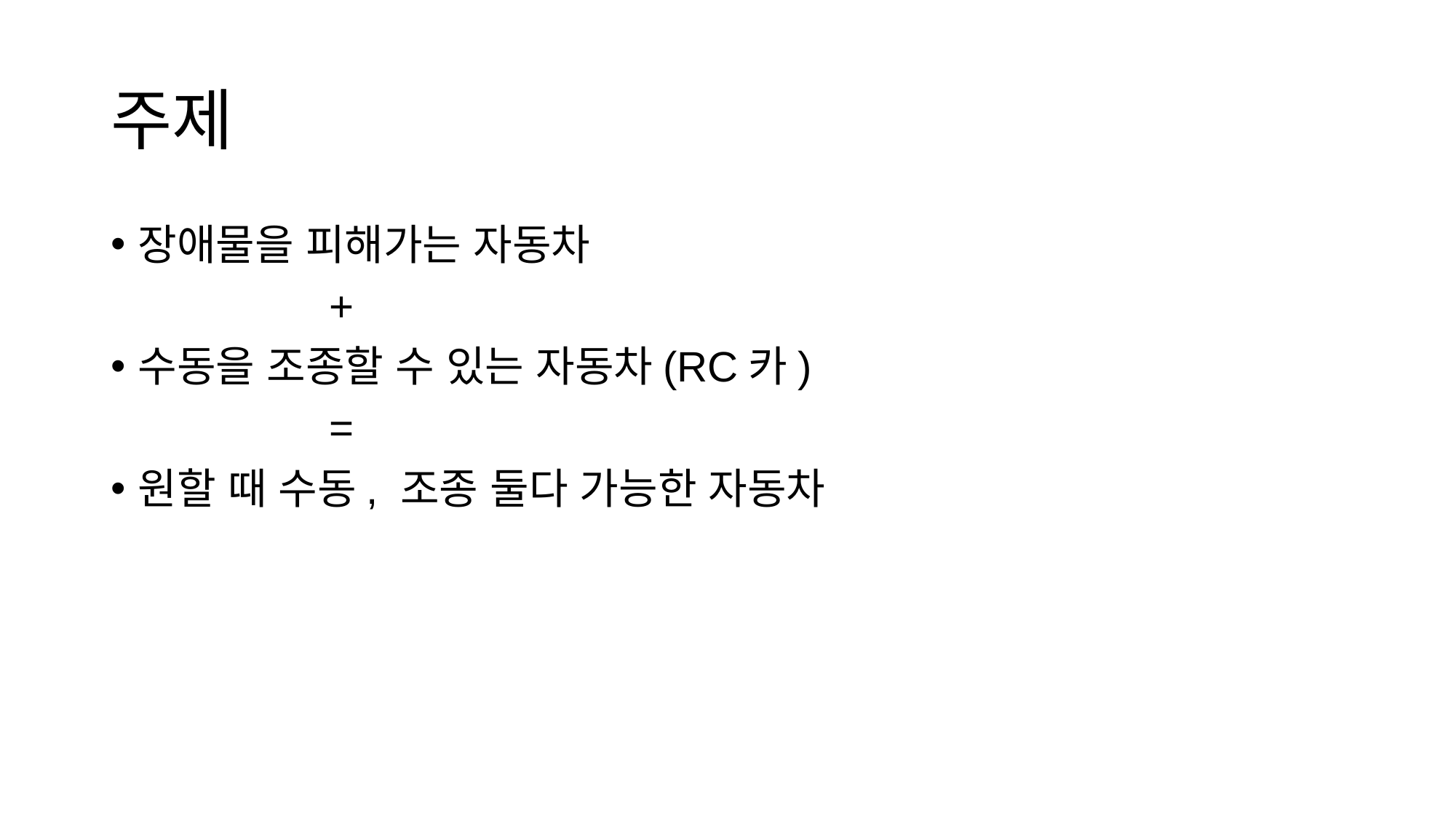

# 주제
장애물을 피해가는 자동차
		+
수동을 조종할 수 있는 자동차(RC카)
		=
원할 때 수동, 조종 둘다 가능한 자동차